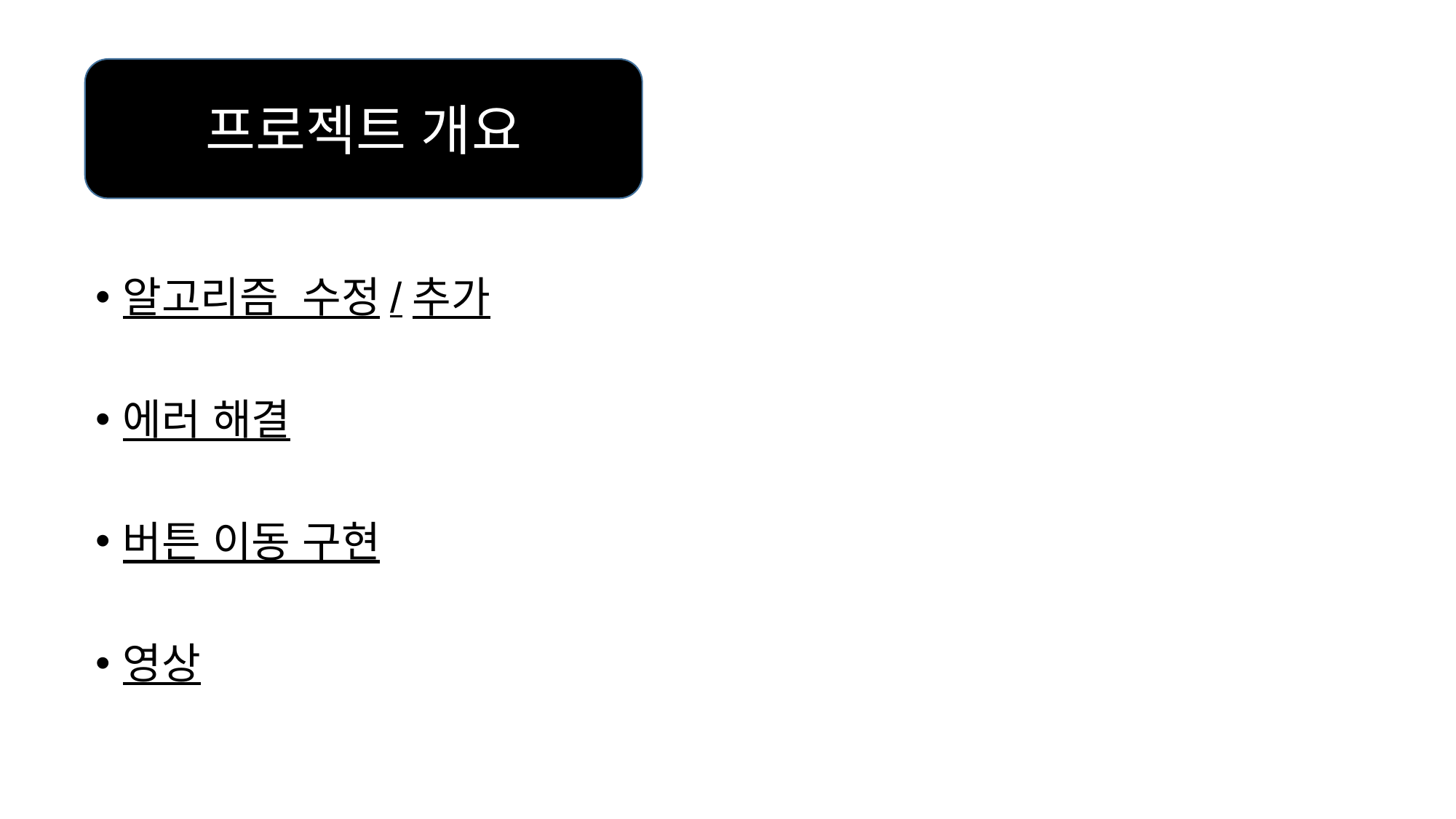

프로젝트 개요
알고리즘  수정/추가

에러 해결

버튼 이동 구현

영상